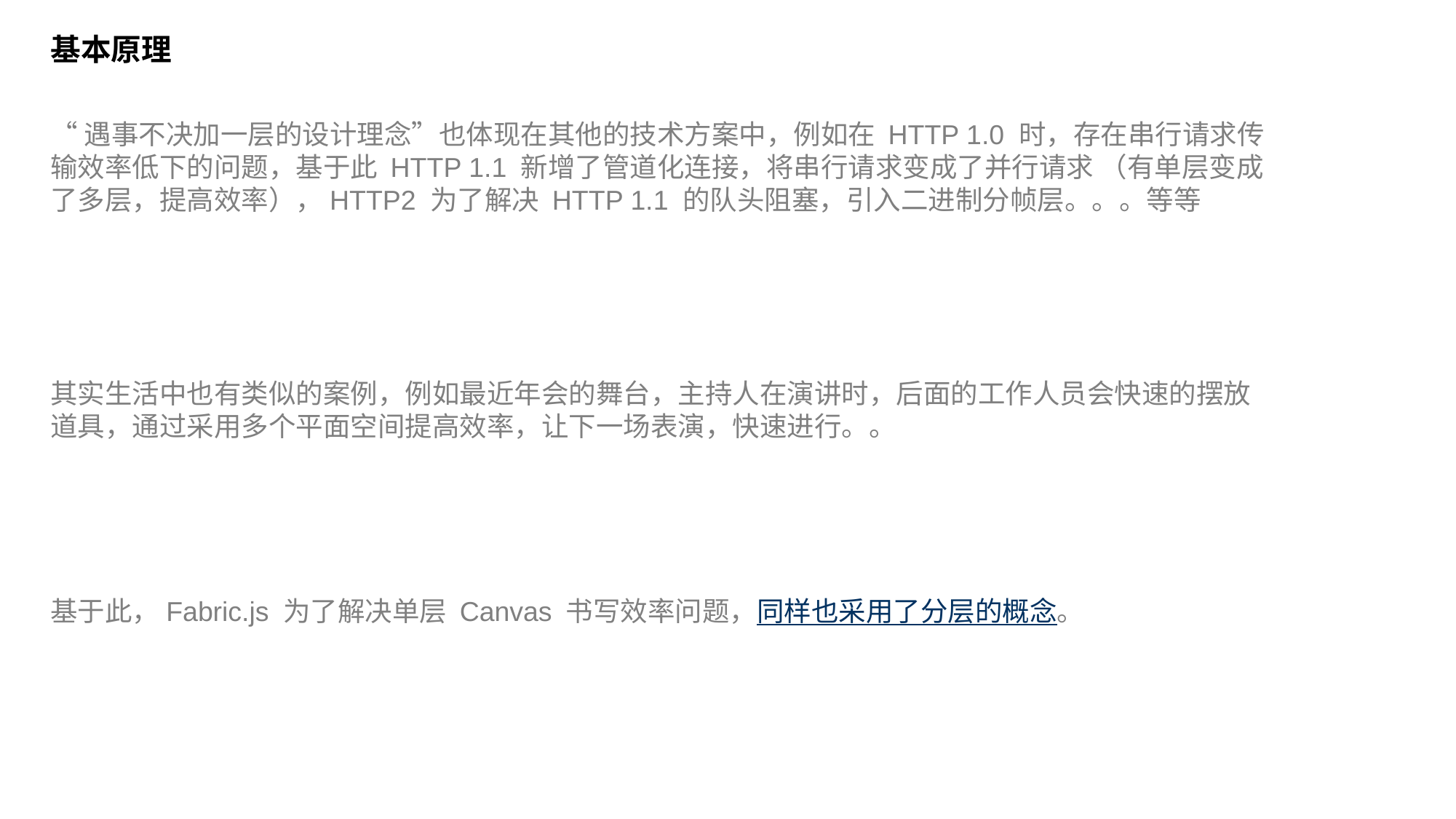

基本原理

“遇事不决加一层的设计理念”也体现在其他的技术方案中，例如在 HTTP 1.0 时，存在串行请求传输效率低下的问题，基于此 HTTP 1.1 新增了管道化连接，将串行请求变成了并行请求 （有单层变成了多层，提高效率），HTTP2 为了解决 HTTP 1.1 的队头阻塞，引入二进制分帧层。。。等等

其实生活中也有类似的案例，例如最近年会的舞台，主持人在演讲时，后面的工作人员会快速的摆放道具，通过采用多个平面空间提高效率，让下一场表演，快速进行。。
基于此，Fabric.js 为了解决单层 Canvas 书写效率问题，同样也采用了分层的概念。